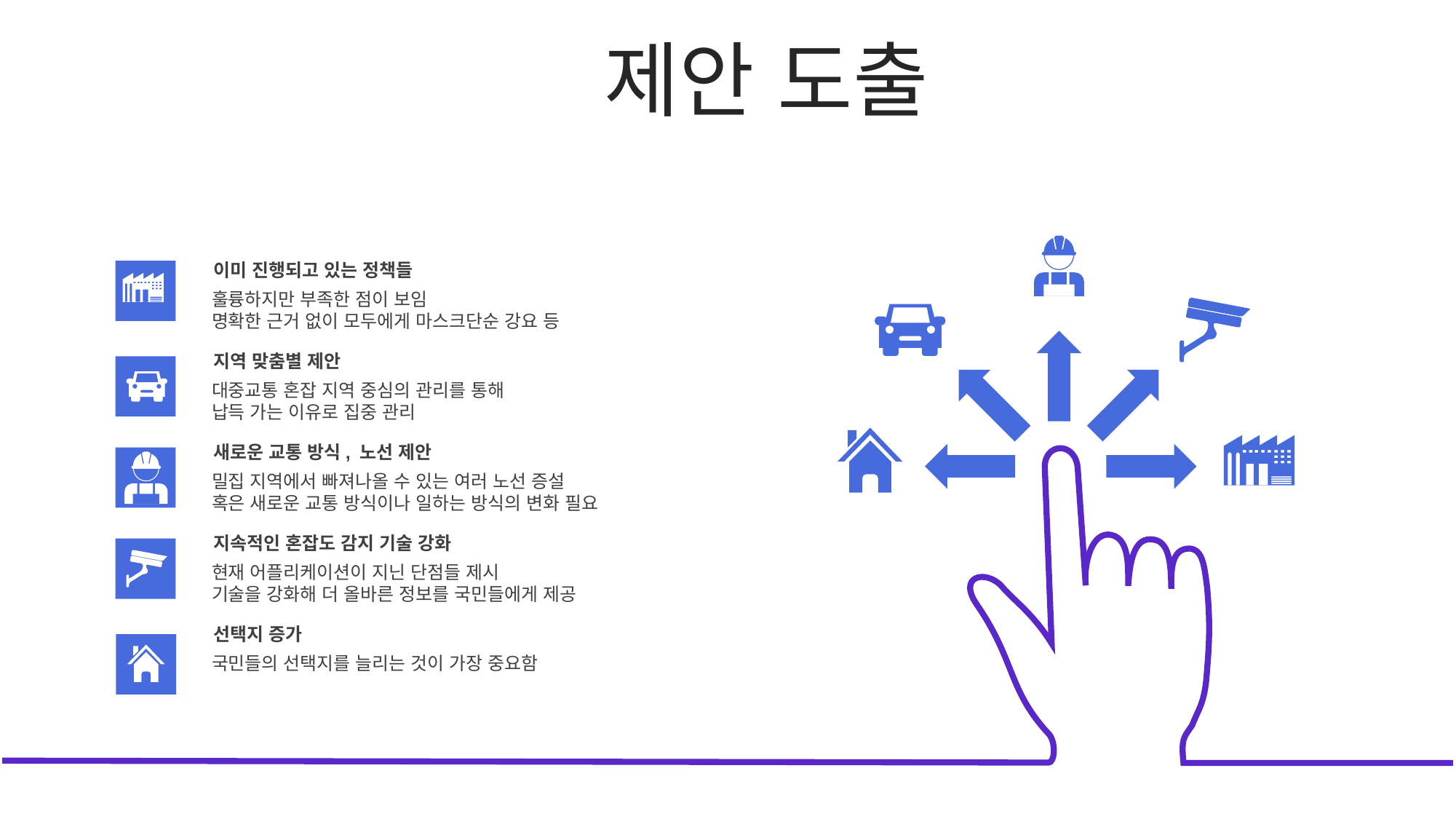

제안 도출

이미 진행되고 있는 정책들
훌륭하지만 부족한 점이 보임
명확한 근거 없이 모두에게 마스크단순 강요 등

지역 맞춤별 제안
대중교통 혼잡 지역 중심의 관리를 통해
납득 가는 이유로 집중 관리

새로운 교통 방식, 노선 제안
밀집 지역에서 빠져나올 수 있는 여러 노선 증설
혹은 새로운 교통 방식이나 일하는 방식의 변화 필요

지속적인 혼잡도 감지 기술 강화
현재 어플리케이션이 지닌 단점들 제시
기술을 강화해 더 올바른 정보를 국민들에게 제공

선택지 증가
국민들의 선택지를 늘리는 것이 가장 중요함